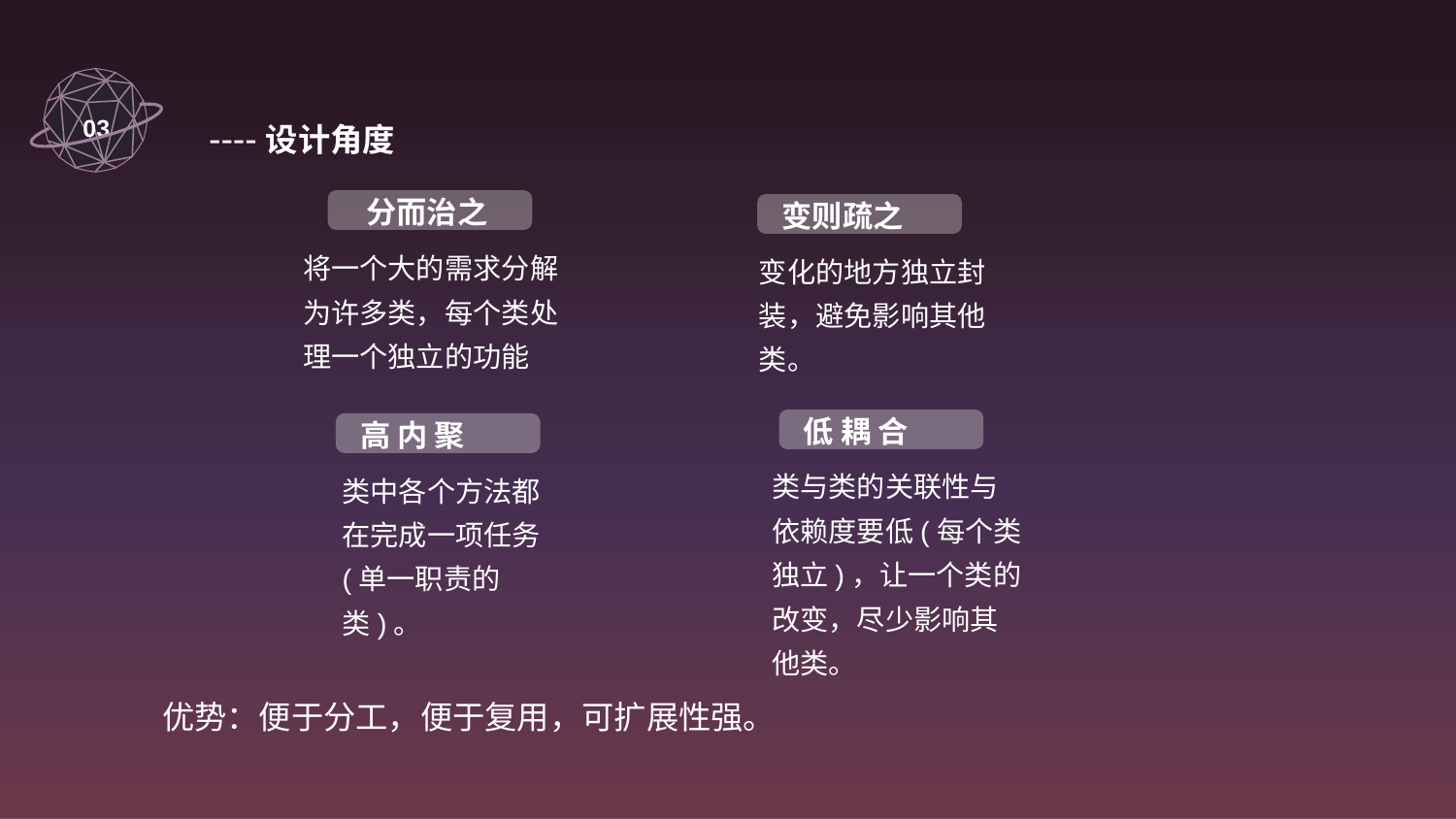

03

 ----设计角度
 分而治之

将一个大的需求分解为许多类，每个类处理一个独立的功能
变则疏之

变化的地方独立封装，避免影响其他类。
低 耦 合

类与类的关联性与依赖度要低(每个类独立)，让一个类的改变，尽少影响其他类。
高 内 聚

类中各个方法都在完成一项任务(单一职责的类)。
优势：便于分工，便于复用，可扩展性强。